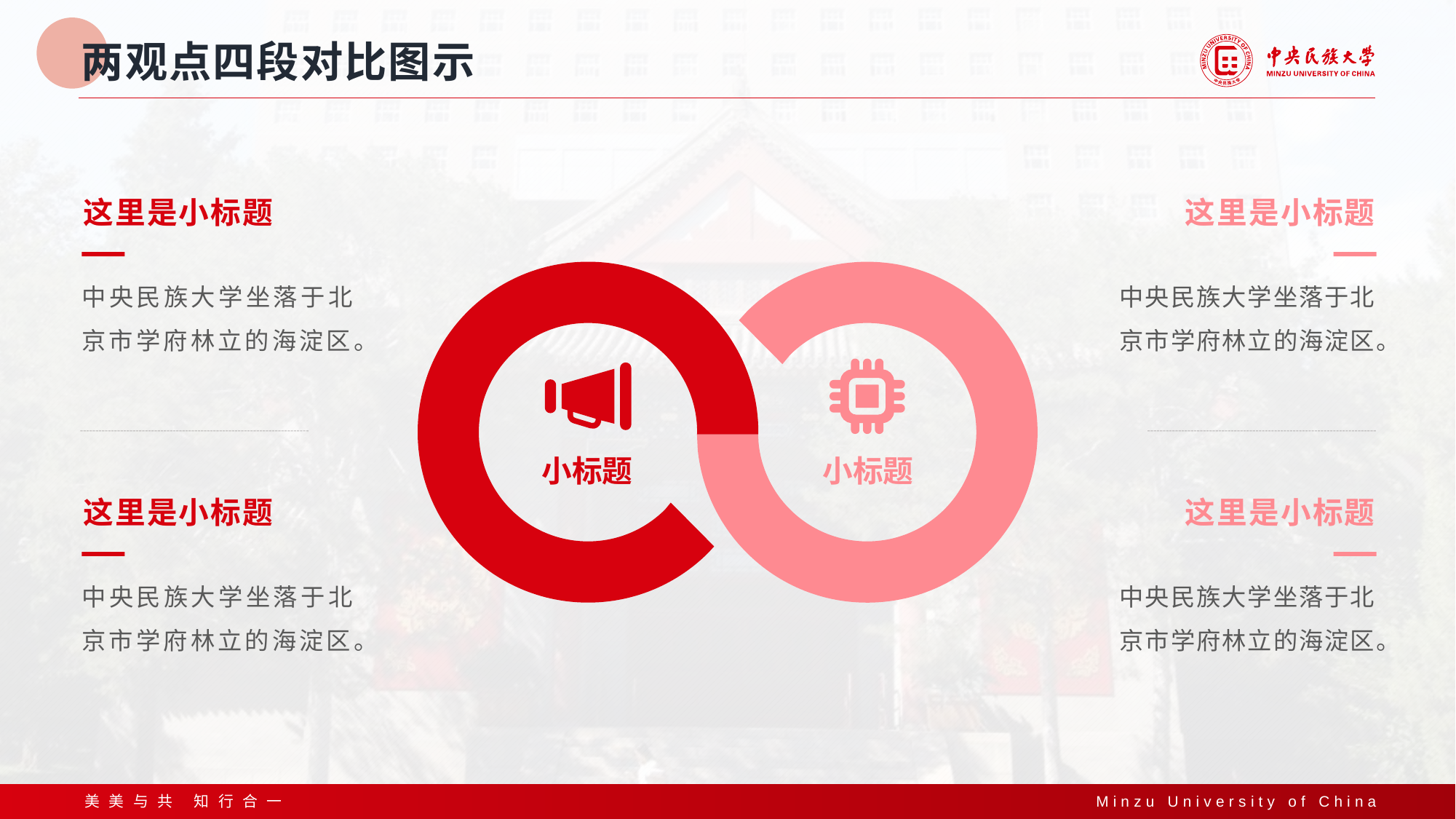

# 两观点四段对比图示
这里是小标题

中央民族大学坐落于北京市学府林立的海淀区。
这里是小标题

中央民族大学坐落于北京市学府林立的海淀区。

小标题
小标题
这里是小标题

中央民族大学坐落于北京市学府林立的海淀区。
这里是小标题

中央民族大学坐落于北京市学府林立的海淀区。